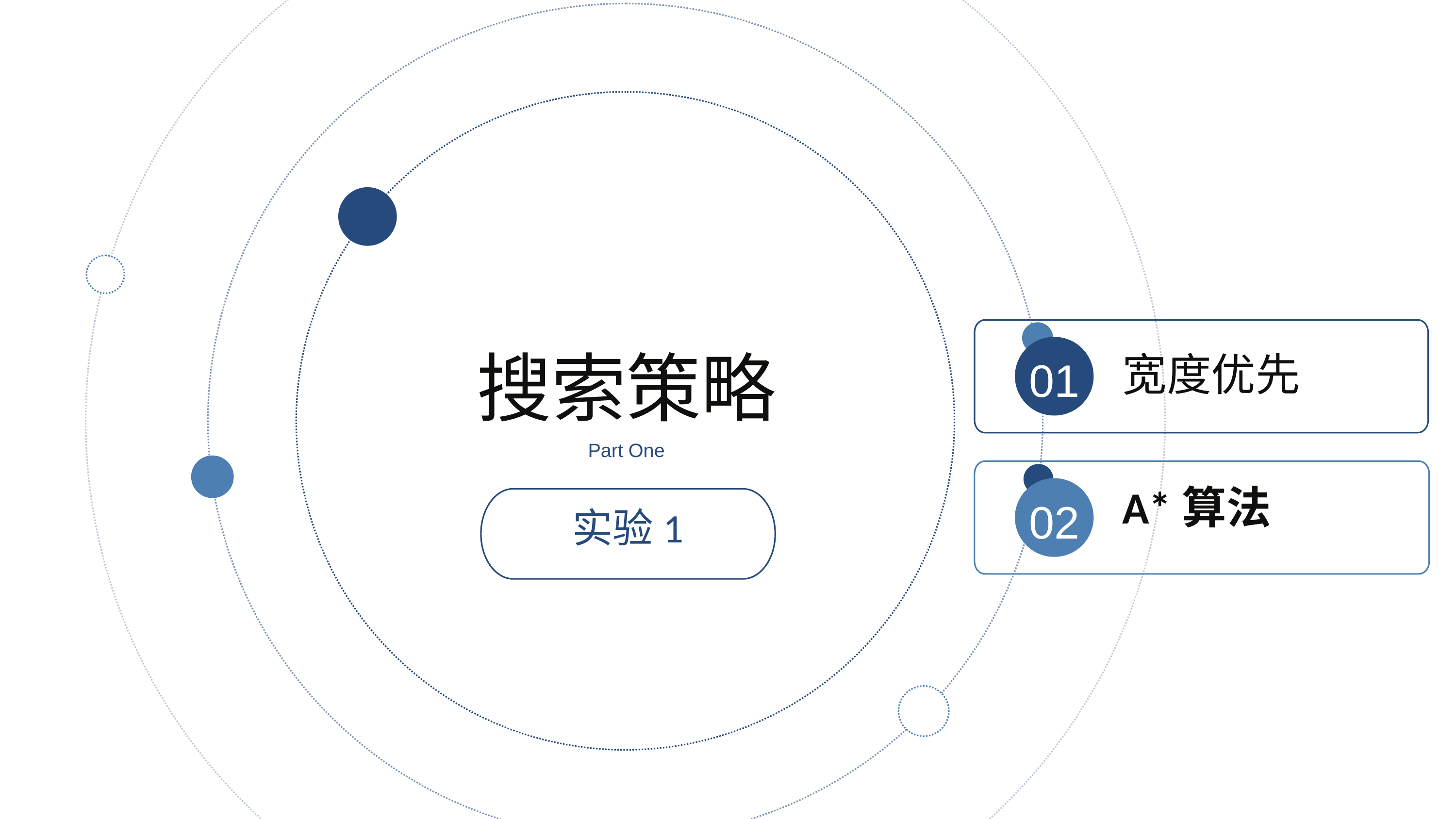

宽度优先
01

A*算法
02
搜索策略

Part One

实验1